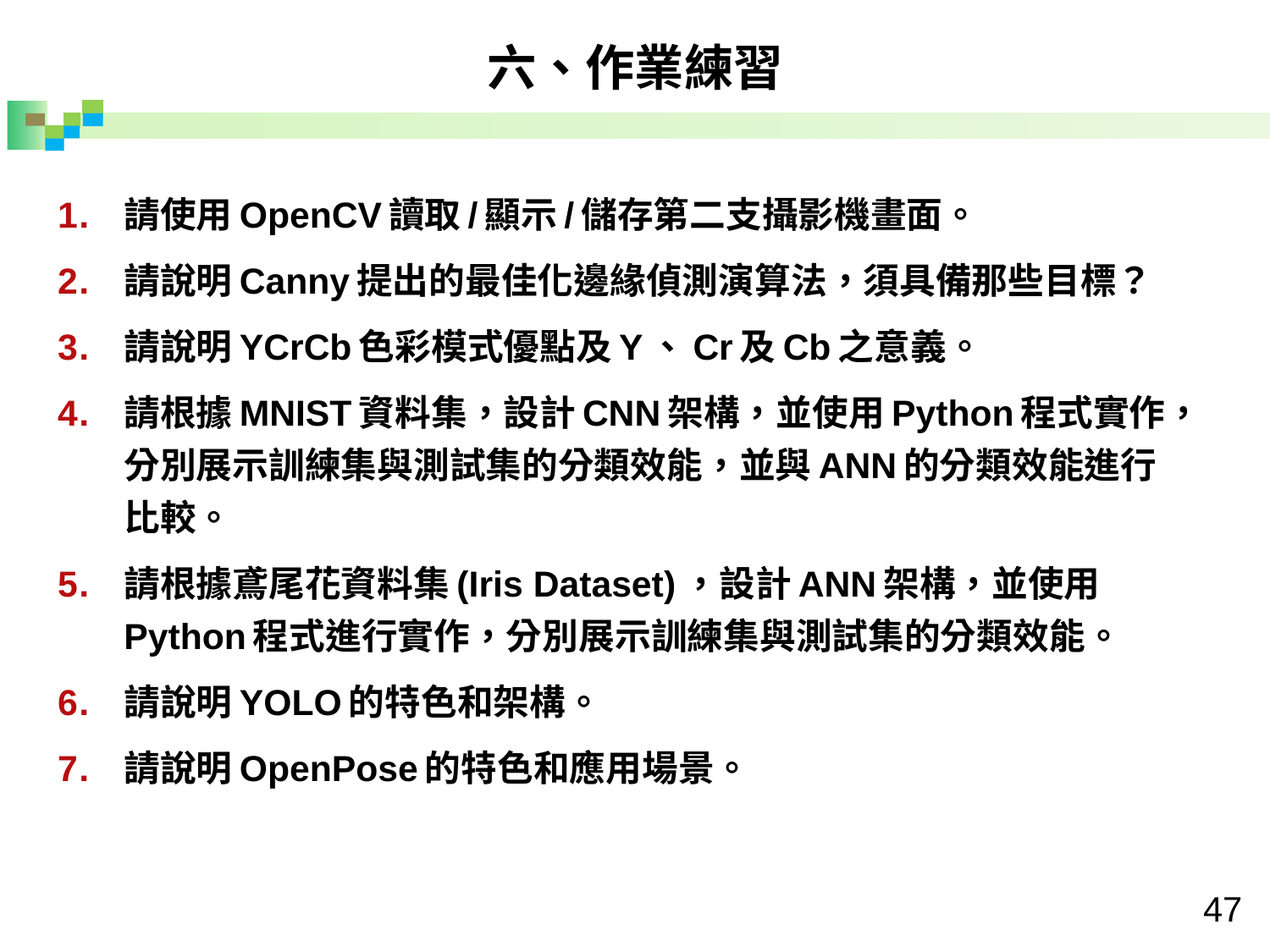

六、作業練習
請使用OpenCV讀取/顯示/儲存第二支攝影機畫面。
請說明Canny提出的最佳化邊緣偵測演算法，須具備那些目標？
請說明YCrCb色彩模式優點及Y、Cr及Cb之意義。
請根據MNIST資料集，設計CNN架構，並使用Python程式實作，分別展示訓練集與測試集的分類效能，並與ANN的分類效能進行比較。
請根據鳶尾花資料集(Iris Dataset)，設計ANN架構，並使用Python程式進行實作，分別展示訓練集與測試集的分類效能。
請說明YOLO的特色和架構。
請說明OpenPose的特色和應用場景。